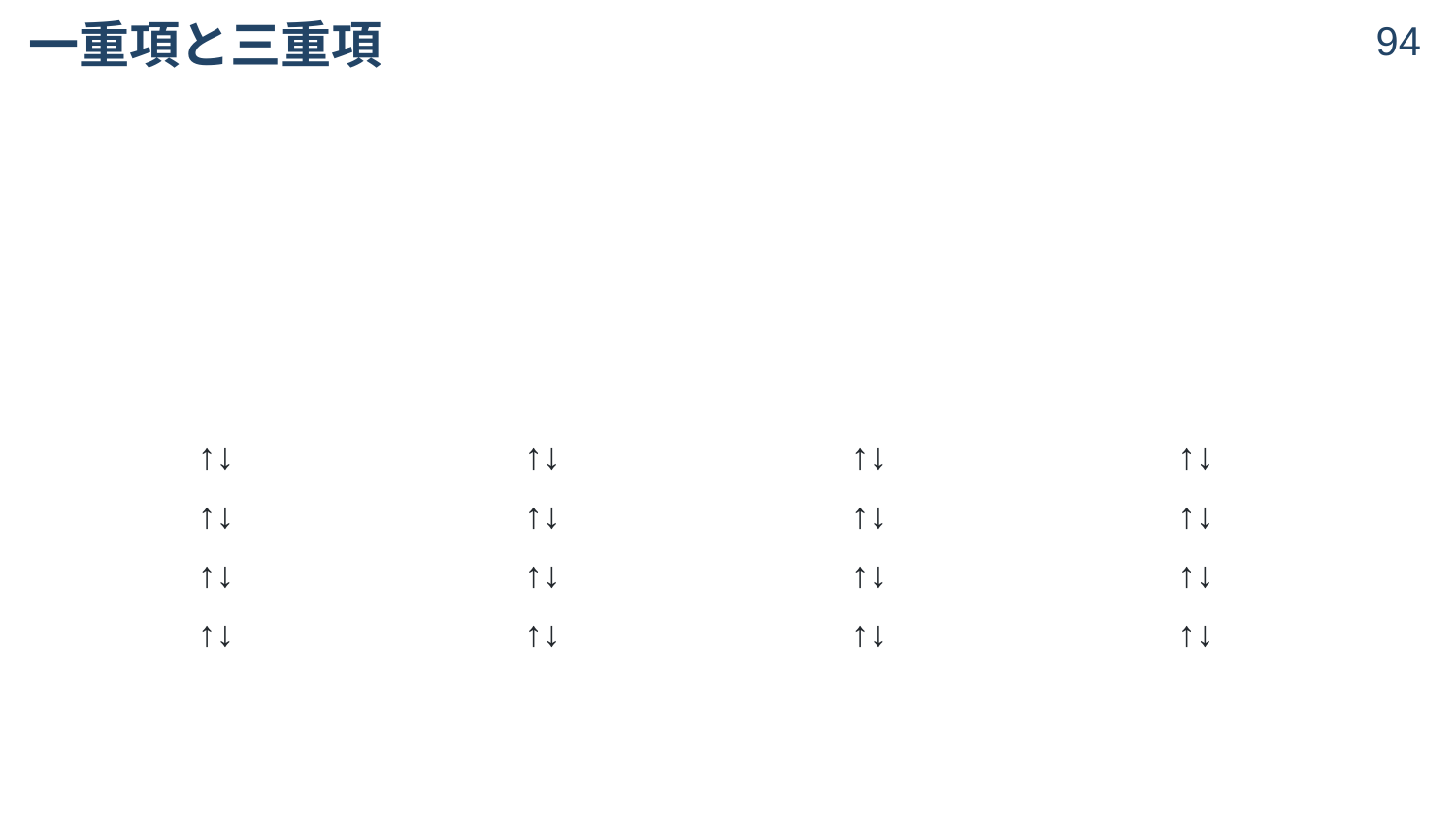

# 一重項と三重項
94
|  |  |  |  |  |  |  |  |  |  |  |  |
| --- | --- | --- | --- | --- | --- | --- | --- | --- | --- | --- | --- |
|  |  |  |  |  |  |  |  |  |  |  |  |
|  |  |  |  |  |  |  |  |  |  |  |  |
|  |  |  |  |  |  |  |  |  |  |  |  |
|  |  |  |  |  |  |  |  |  |  |  |  |
|  | ↑↓ |  |  | ↑↓ |  |  | ↑↓ |  |  | ↑↓ |  |
|  | ↑↓ |  |  | ↑↓ |  |  | ↑↓ |  |  | ↑↓ |  |
|  | ↑↓ |  |  | ↑↓ |  |  | ↑↓ |  |  | ↑↓ |  |
|  | ↑↓ |  |  | ↑↓ |  |  | ↑↓ |  |  | ↑↓ |  |
|  |  |  |  |  |  |  |  |  |  |  |  |
計算してみよう

© 2024 Shuhei Ohno